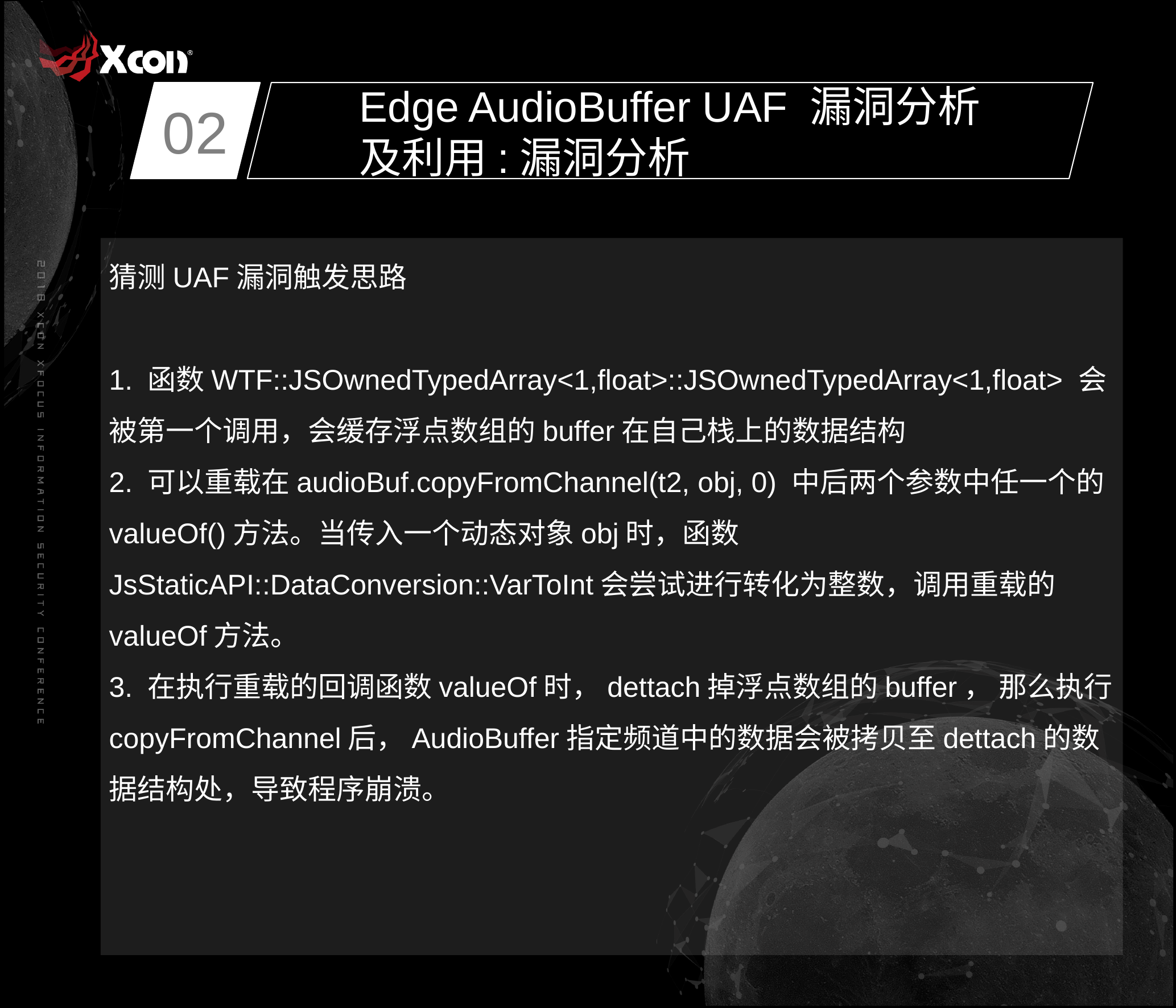

02
Edge AudioBuffer UAF 漏洞分析及利用:漏洞分析
猜测UAF漏洞触发思路

1. 函数WTF::JSOwnedTypedArray<1,float>::JSOwnedTypedArray<1,float> 会被第一个调用，会缓存浮点数组的buffer在自己栈上的数据结构
2. 可以重载在audioBuf.copyFromChannel(t2, obj, 0) 中后两个参数中任一个的valueOf()方法。当传入一个动态对象obj时，函数JsStaticAPI::DataConversion::VarToInt会尝试进行转化为整数，调用重载的valueOf方法。
3. 在执行重载的回调函数valueOf时，dettach掉浮点数组的buffer， 那么执行copyFromChannel后，AudioBuffer指定频道中的数据会被拷贝至dettach的数据结构处，导致程序崩溃。